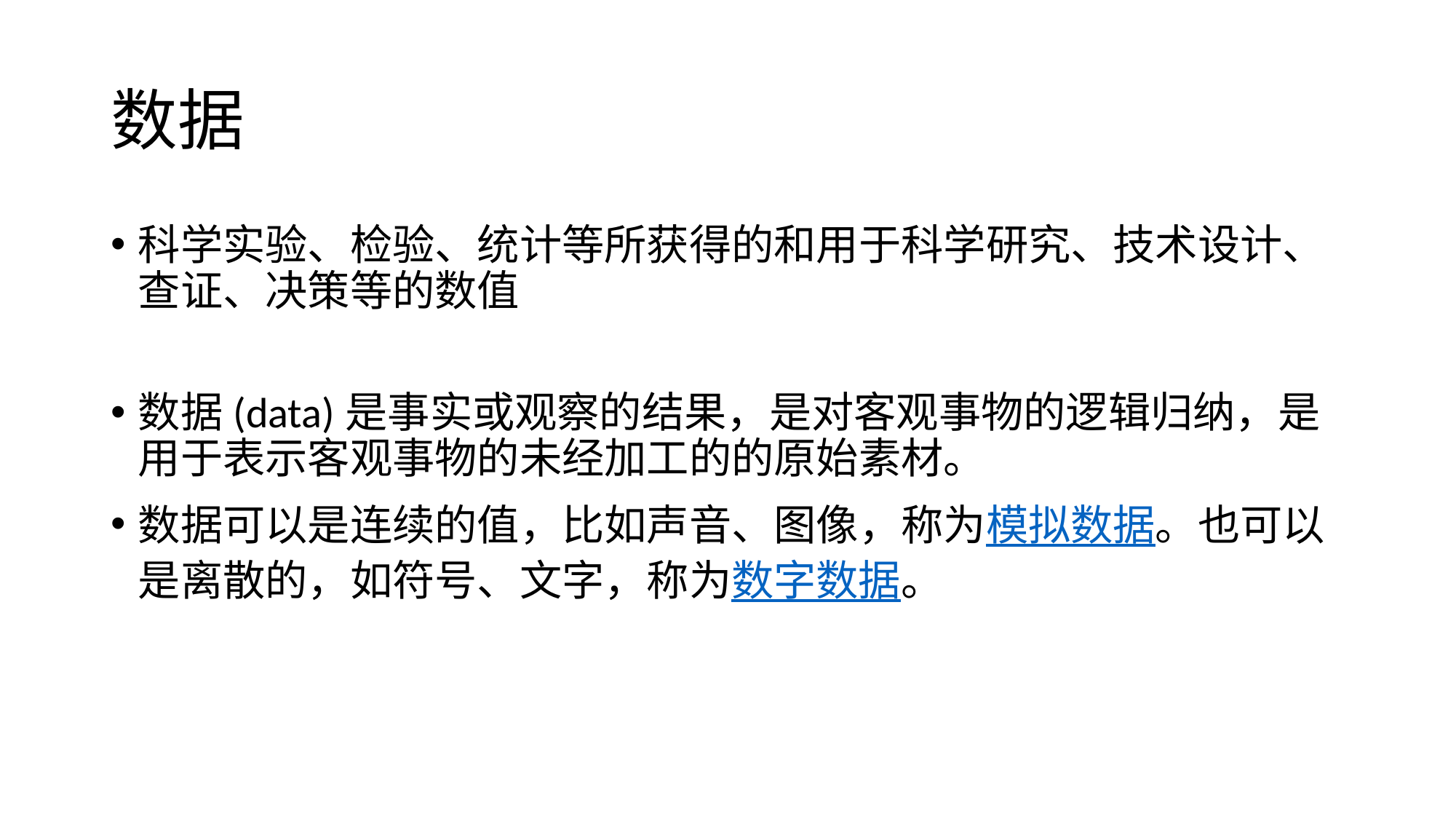

# 数据
科学实验、检验、统计等所获得的和用于科学研究、技术设计、查证、决策等的数值

数据(data)是事实或观察的结果，是对客观事物的逻辑归纳，是用于表示客观事物的未经加工的的原始素材。
数据可以是连续的值，比如声音、图像，称为模拟数据。也可以是离散的，如符号、文字，称为数字数据。